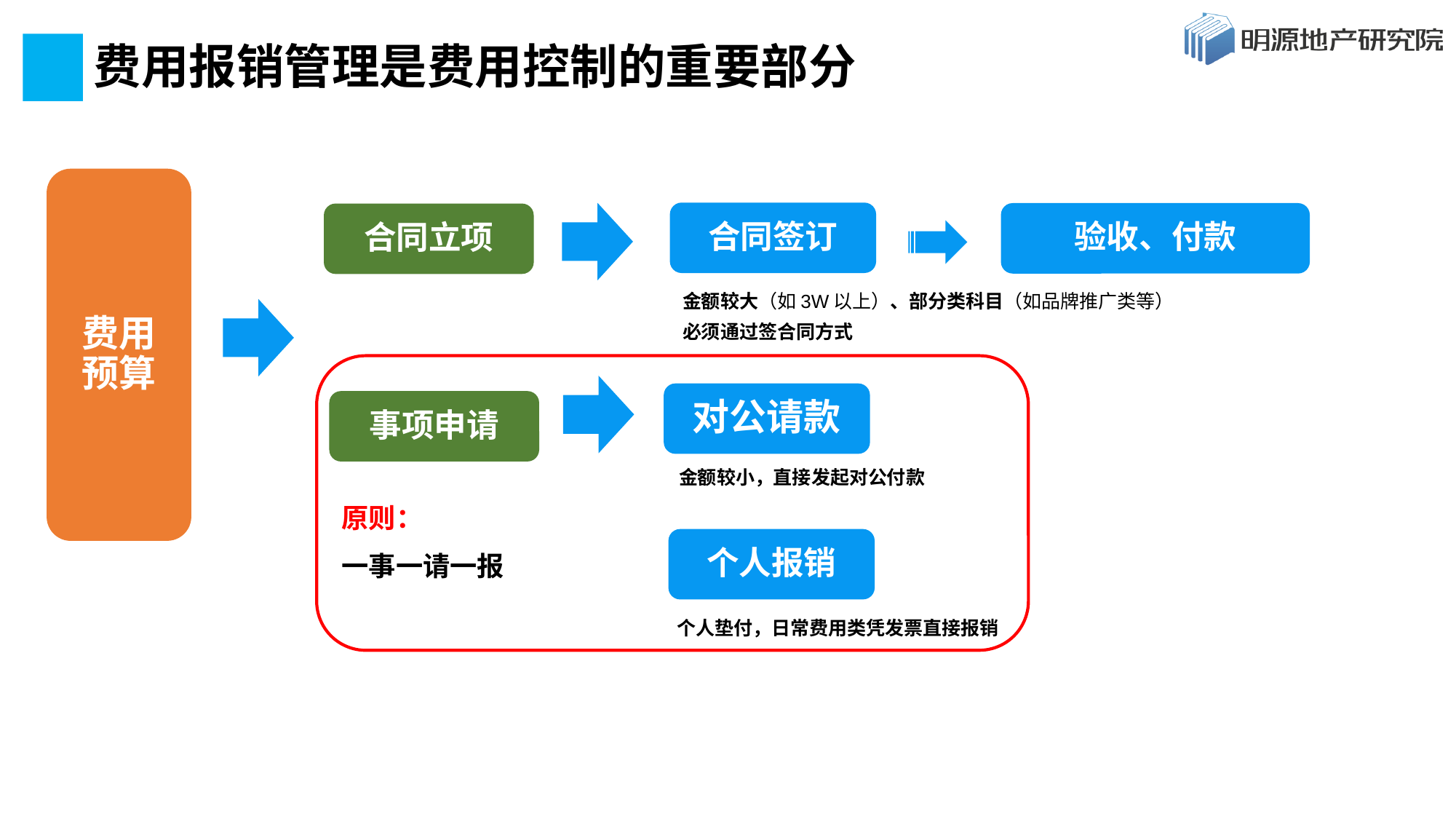

预算融合到权责体系
费用报销管理是费用控制的重要部分
费用预算
合同签订
验收、付款

金额较大（如3W以上）、部分类科目（如品牌推广类等）
必须通过签合同方式

事项申请
原则：
一事一请一报
个人报销
个人垫付，日常费用类凭发票直接报销

合同立项

对公请款
金额较小，直接发起对公付款